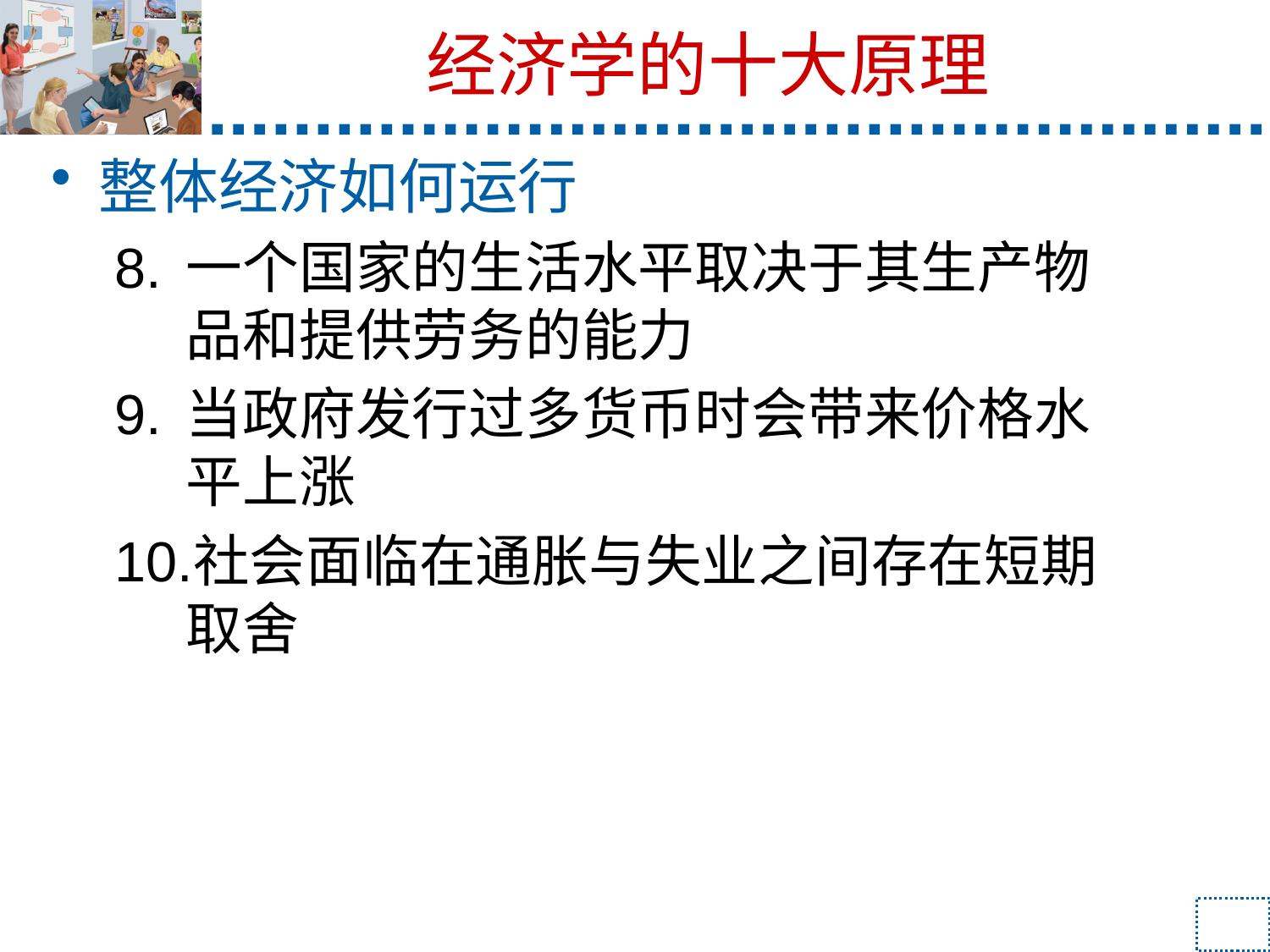

# 经济学的十大原理
整体经济如何运行
一个国家的生活水平取决于其生产物品和提供劳务的能力
当政府发行过多货币时会带来价格水平上涨
社会面临在通胀与失业之间存在短期取舍

41